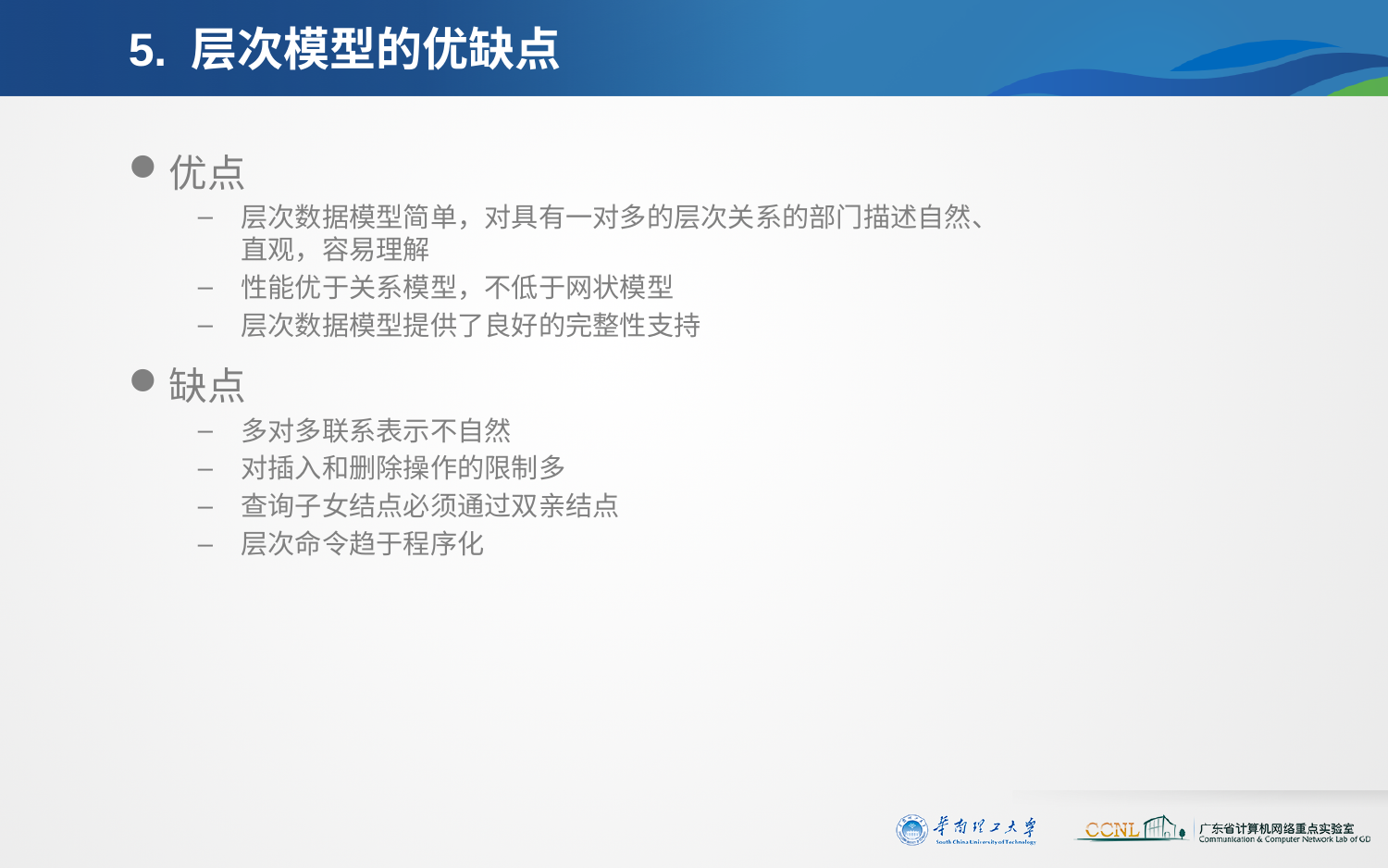

# 5. 层次模型的优缺点
优点
层次数据模型简单，对具有一对多的层次关系的部门描述自然、直观，容易理解
性能优于关系模型，不低于网状模型
层次数据模型提供了良好的完整性支持
缺点
多对多联系表示不自然
对插入和删除操作的限制多
查询子女结点必须通过双亲结点
层次命令趋于程序化